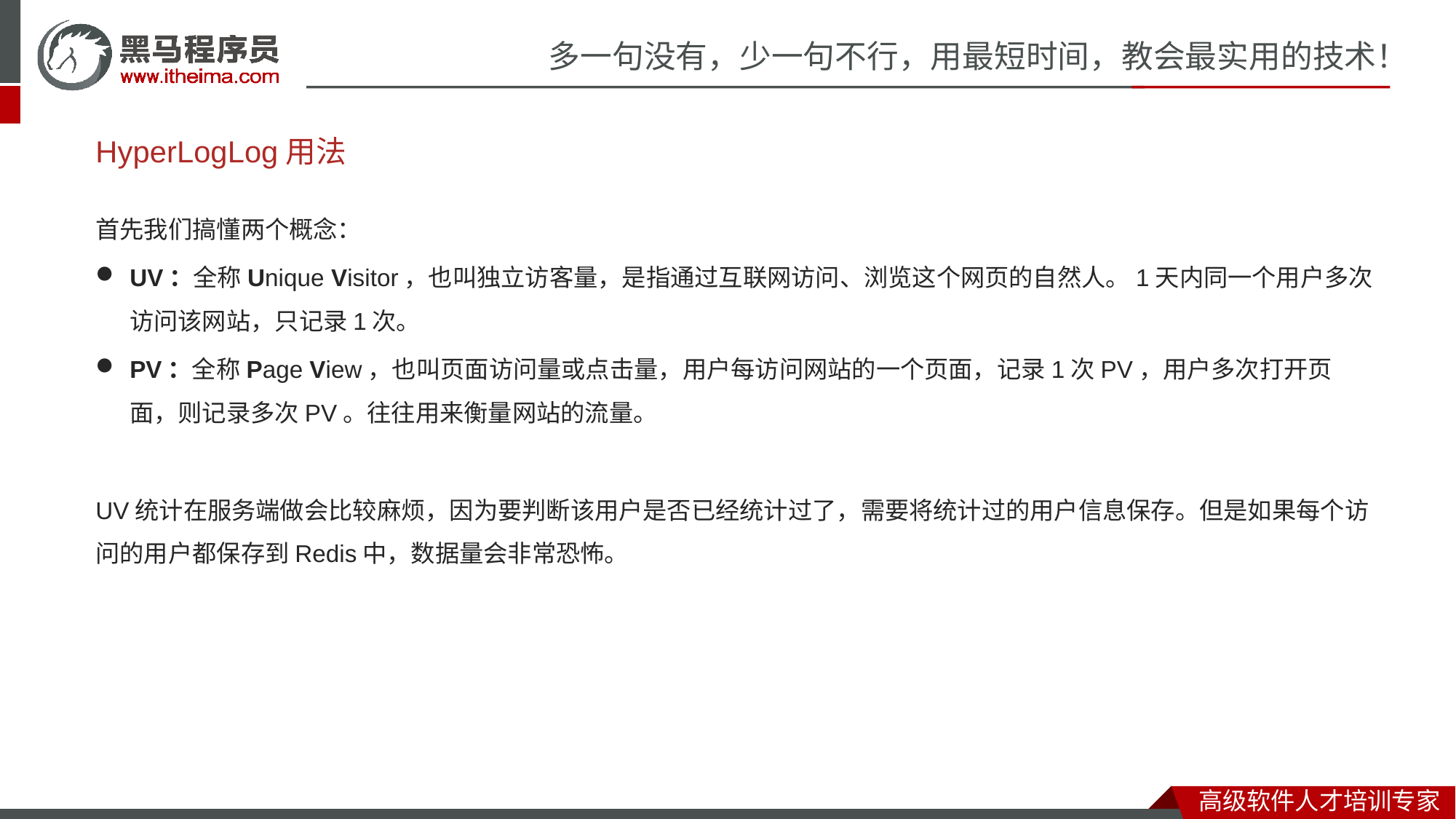

HyperLogLog用法
首先我们搞懂两个概念：
UV：全称Unique Visitor，也叫独立访客量，是指通过互联网访问、浏览这个网页的自然人。1天内同一个用户多次访问该网站，只记录1次。
PV：全称Page View，也叫页面访问量或点击量，用户每访问网站的一个页面，记录1次PV，用户多次打开页面，则记录多次PV。往往用来衡量网站的流量。

UV统计在服务端做会比较麻烦，因为要判断该用户是否已经统计过了，需要将统计过的用户信息保存。但是如果每个访问的用户都保存到Redis中，数据量会非常恐怖。